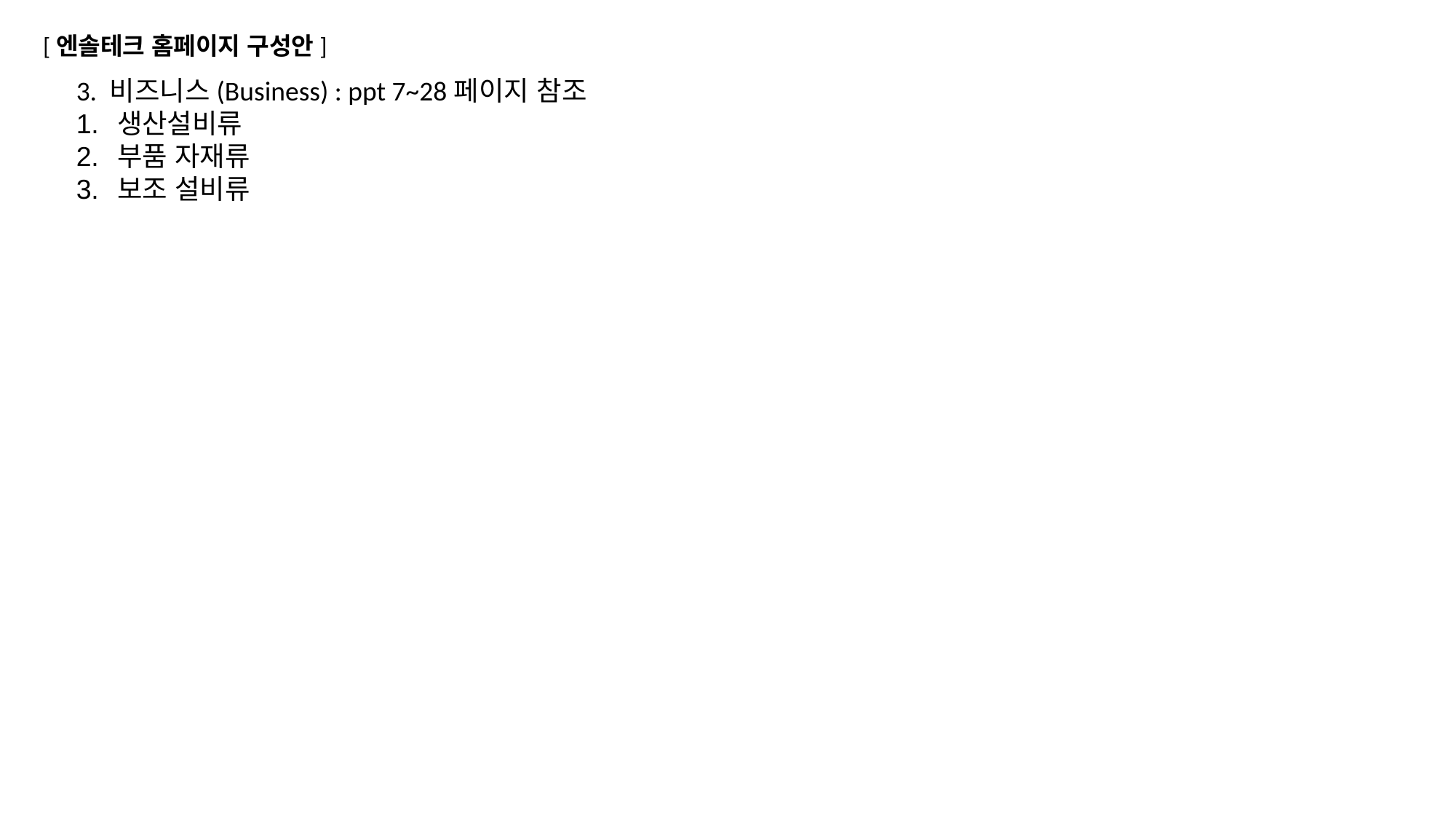

# [엔솔테크 홈페이지 구성안]
3. 비즈니스(Business) : ppt 7~28페이지 참조
생산설비류
부품 자재류
보조 설비류